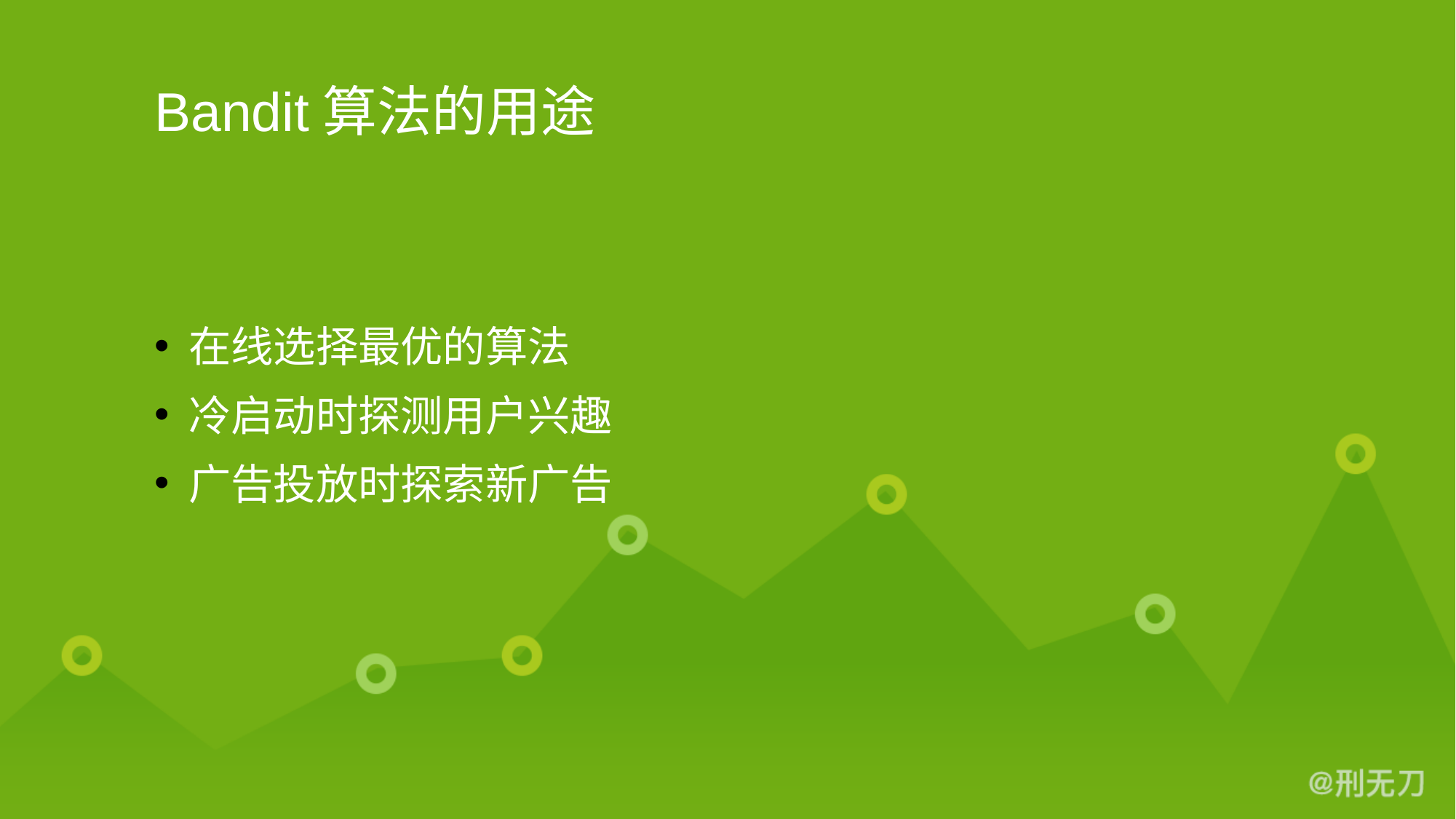

# Bandit算法的用途
在线选择最优的算法
冷启动时探测用户兴趣
广告投放时探索新广告